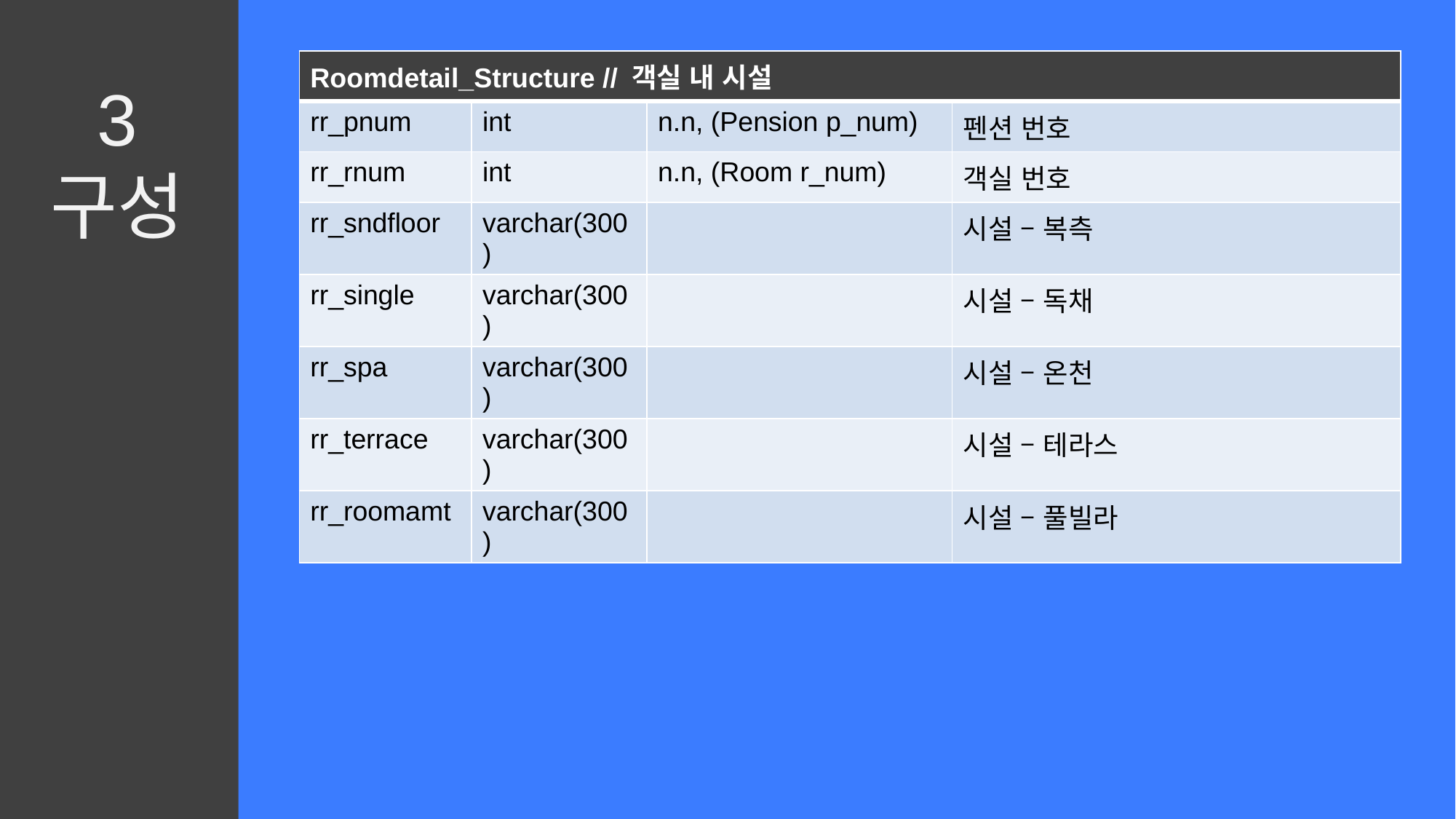

| Roomdetail\_Structure // 객실 내 시설 |  |  |  |
| --- | --- | --- | --- |
| rr\_pnum | int | n.n, (Pension p\_num) | 펜션 번호 |
| rr\_rnum | int | n.n, (Room r\_num) | 객실 번호 |
| rr\_sndfloor | varchar(300) |  | 시설 – 복측 |
| rr\_single | varchar(300) |  | 시설 – 독채 |
| rr\_spa | varchar(300) |  | 시설 – 온천 |
| rr\_terrace | varchar(300) |  | 시설 – 테라스 |
| rr\_roomamt | varchar(300) |  | 시설 – 풀빌라 |
3
구성